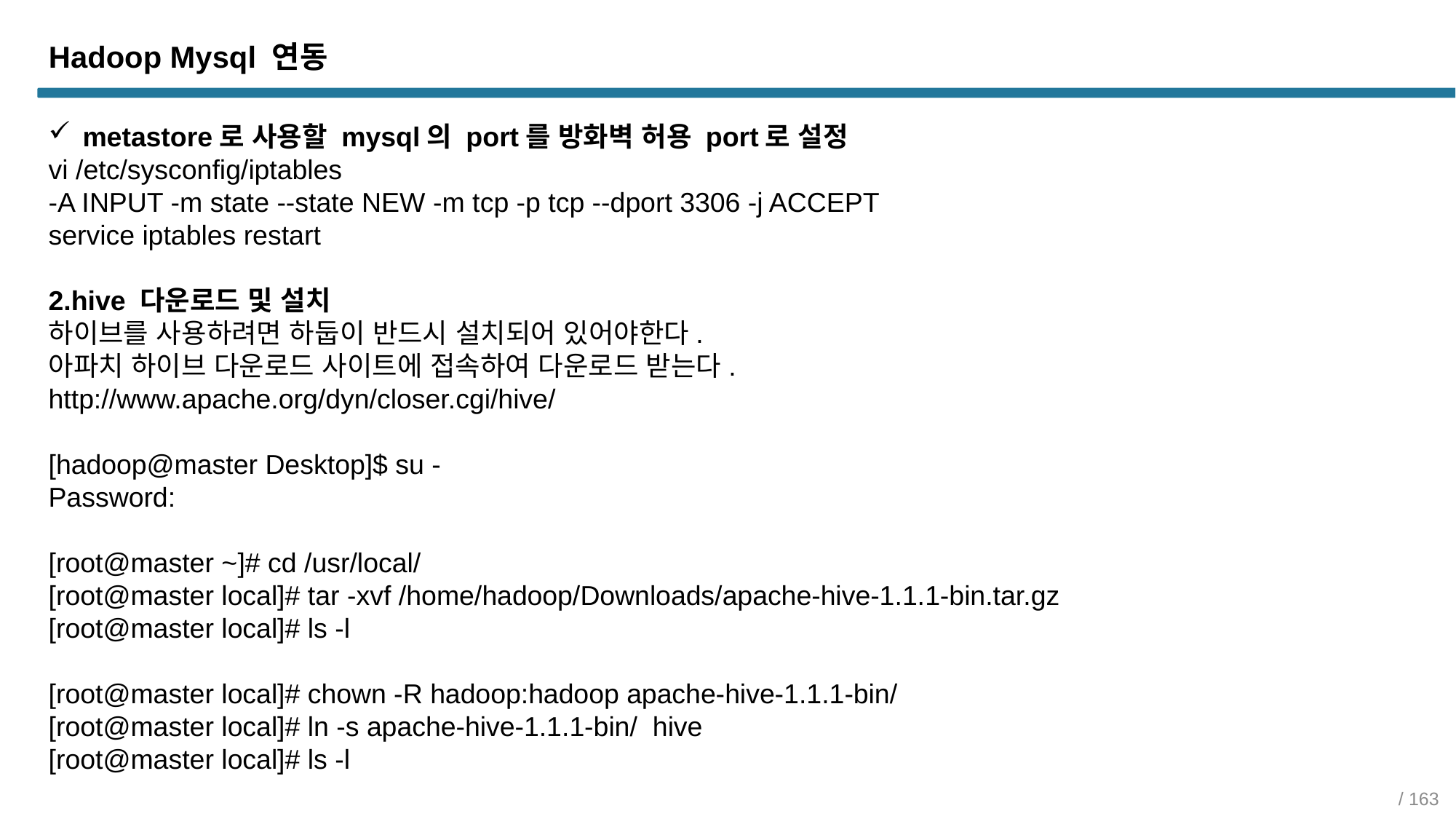

Hadoop Mysql 연동
metastore로 사용할 mysql의 port를 방화벽 허용 port로 설정
vi /etc/sysconfig/iptables
-A INPUT -m state --state NEW -m tcp -p tcp --dport 3306 -j ACCEPT
service iptables restart

2.hive 다운로드 및 설치
하이브를 사용하려면 하둡이 반드시 설치되어 있어야한다.
아파치 하이브 다운로드 사이트에 접속하여 다운로드 받는다.
http://www.apache.org/dyn/closer.cgi/hive/

[hadoop@master Desktop]$ su -
Password:

[root@master ~]# cd /usr/local/
[root@master local]# tar -xvf /home/hadoop/Downloads/apache-hive-1.1.1-bin.tar.gz
[root@master local]# ls -l

[root@master local]# chown -R hadoop:hadoop apache-hive-1.1.1-bin/
[root@master local]# ln -s apache-hive-1.1.1-bin/  hive
[root@master local]# ls -l
/ 163